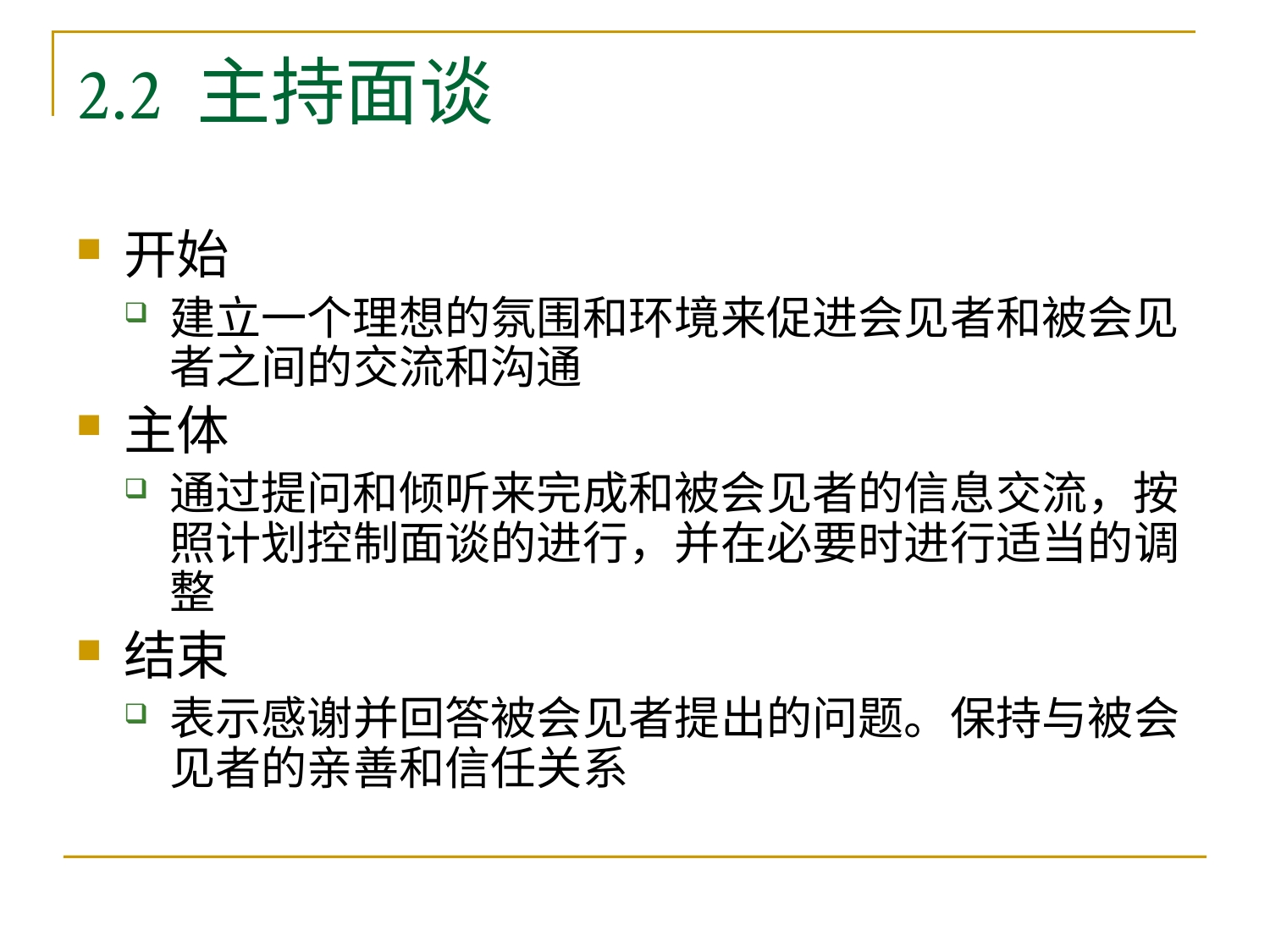

# 2.2 主持面谈
开始
建立一个理想的氛围和环境来促进会见者和被会见者之间的交流和沟通
主体
通过提问和倾听来完成和被会见者的信息交流，按照计划控制面谈的进行，并在必要时进行适当的调整
结束
表示感谢并回答被会见者提出的问题。保持与被会见者的亲善和信任关系